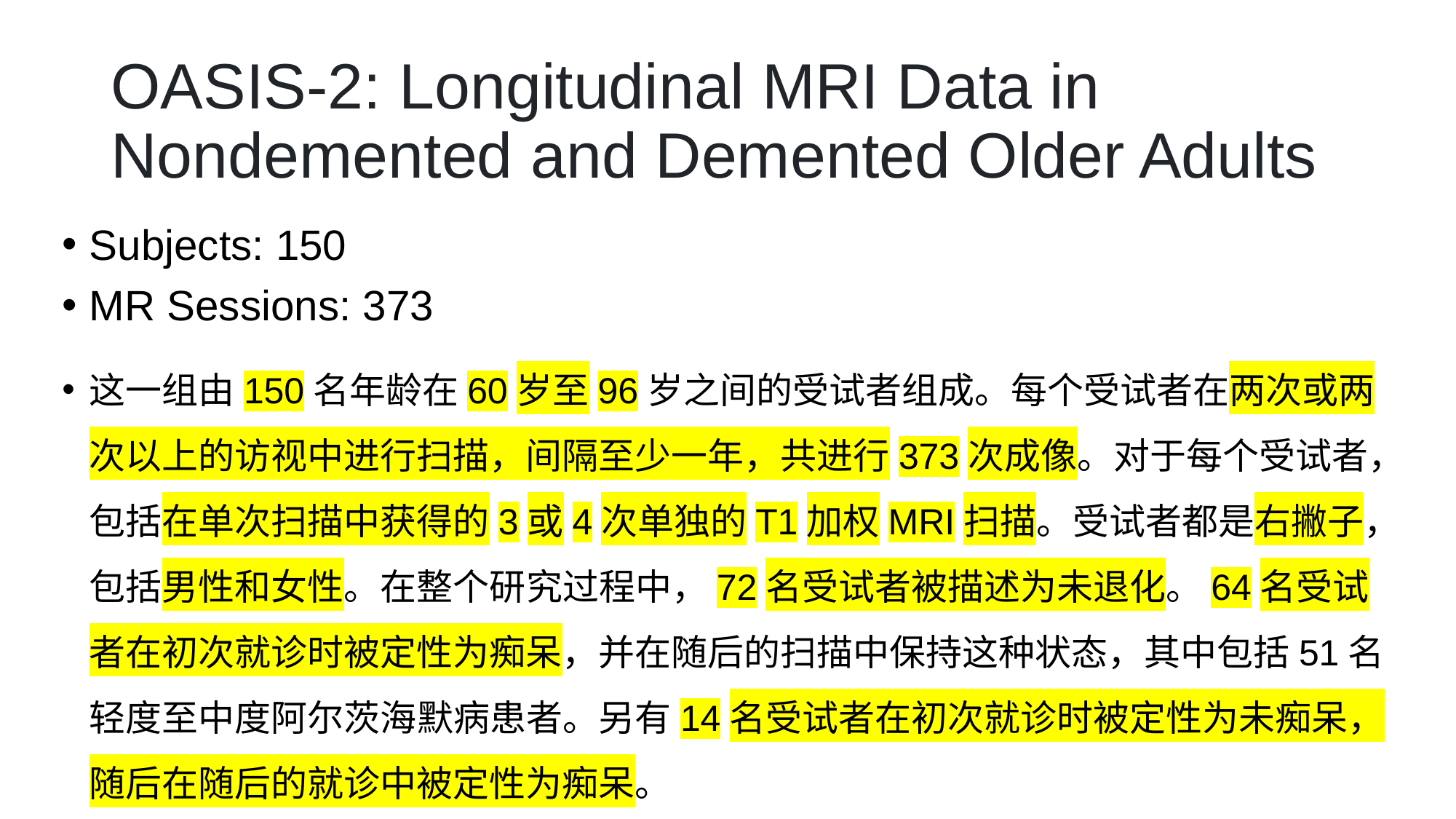

# OASIS-2: Longitudinal MRI Data in Nondemented and Demented Older Adults
Subjects: 150
MR Sessions: 373
这一组由150名年龄在60岁至96岁之间的受试者组成。每个受试者在两次或两次以上的访视中进行扫描，间隔至少一年，共进行373次成像。对于每个受试者，包括在单次扫描中获得的3或4次单独的T1加权MRI扫描。受试者都是右撇子，包括男性和女性。在整个研究过程中，72名受试者被描述为未退化。64名受试者在初次就诊时被定性为痴呆，并在随后的扫描中保持这种状态，其中包括51名轻度至中度阿尔茨海默病患者。另有14名受试者在初次就诊时被定性为未痴呆，随后在随后的就诊中被定性为痴呆。